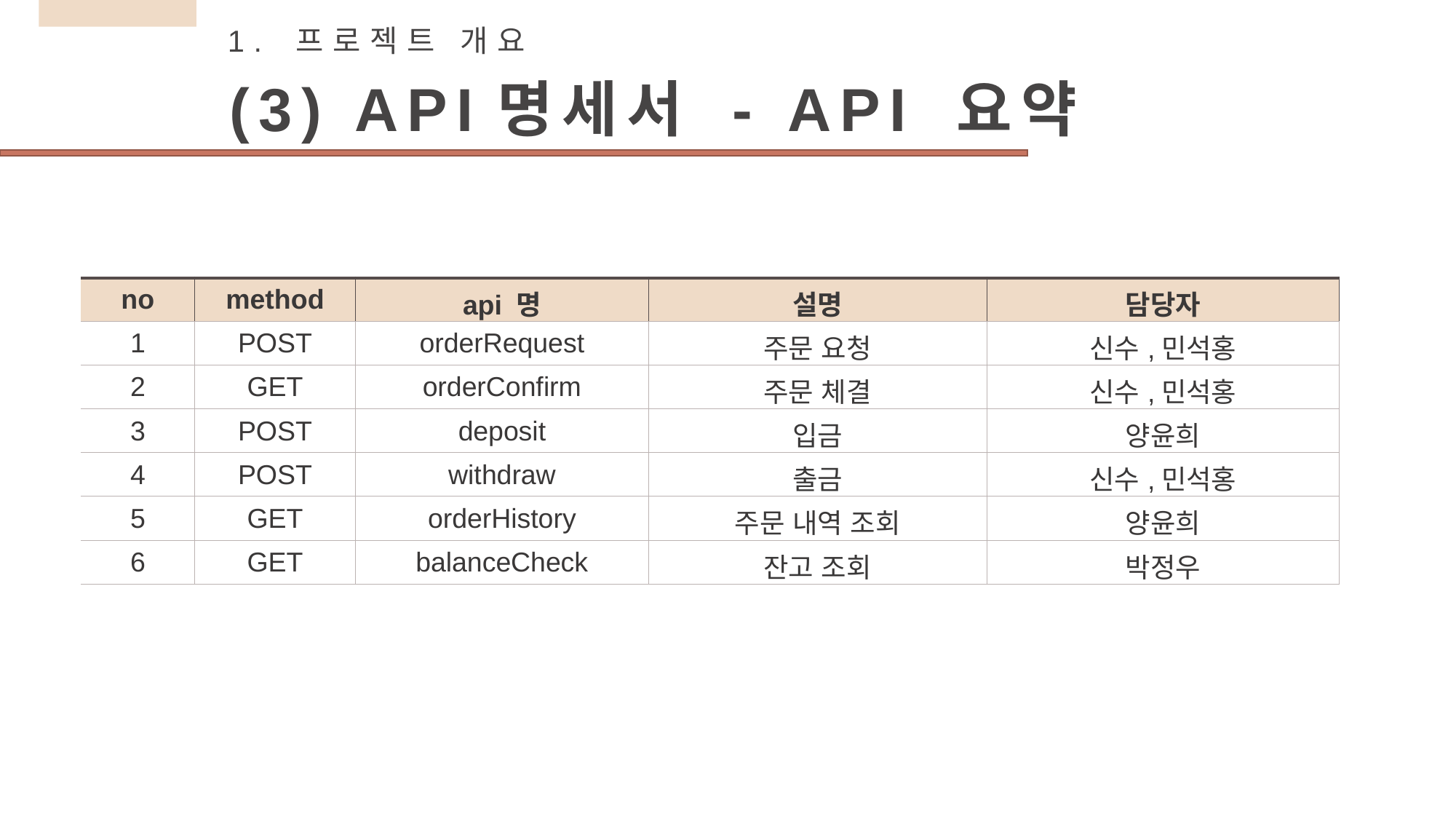

1. 프로젝트 개요
(3) API명세서 - API 요약

| no | method | api 명 | 설명 | 담당자 |
| --- | --- | --- | --- | --- |
| 1 | POST | orderRequest | 주문 요청 | 신수,민석홍 |
| 2 | GET | orderConfirm | 주문 체결 | 신수,민석홍 |
| 3 | POST | deposit | 입금 | 양윤희 |
| 4 | POST | withdraw | 출금 | 신수,민석홍 |
| 5 | GET | orderHistory | 주문 내역 조회 | 양윤희 |
| 6 | GET | balanceCheck | 잔고 조회 | 박정우 |